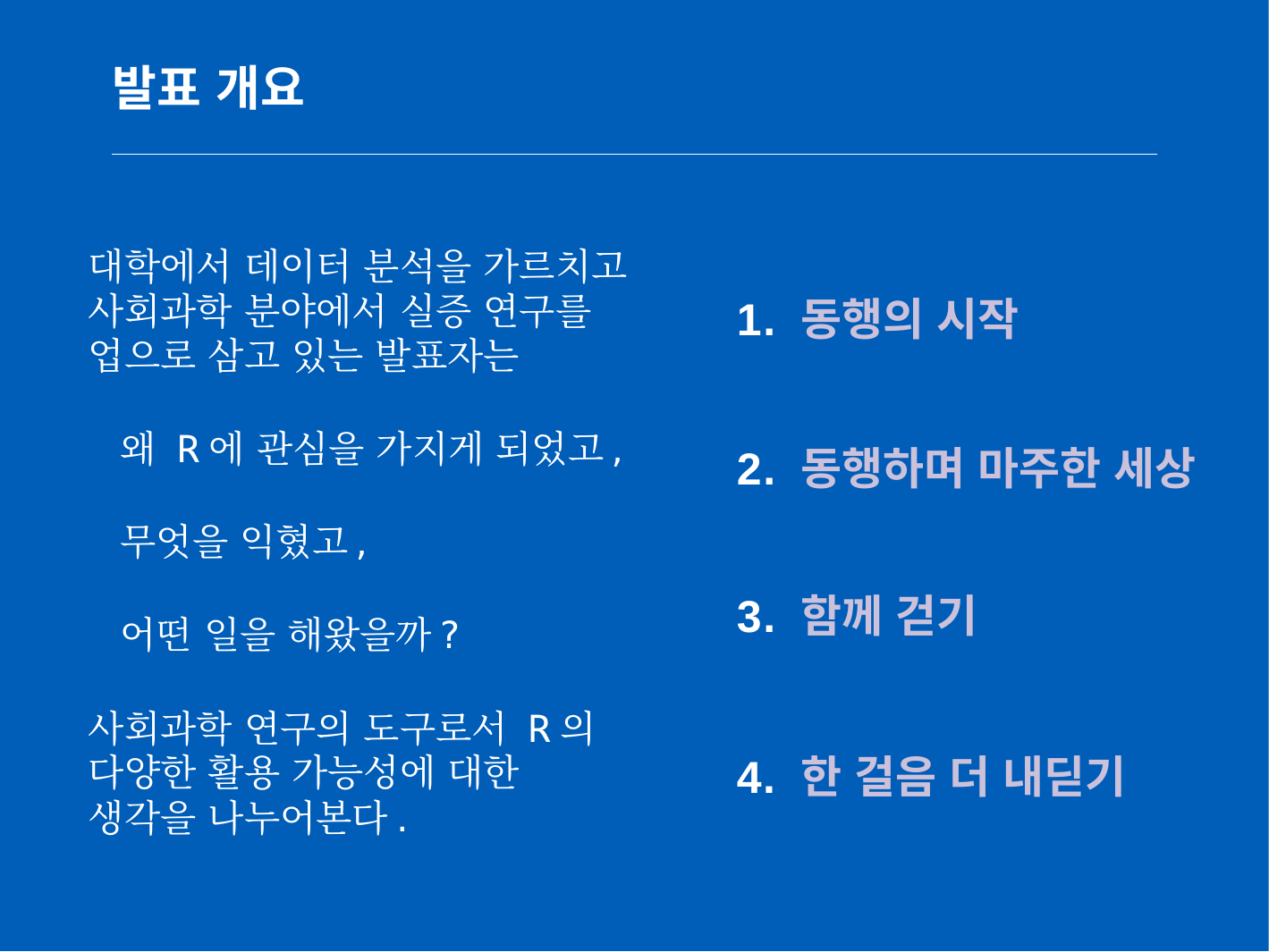

# 발표 개요
대학에서 데이터 분석을 가르치고 사회과학 분야에서 실증 연구를 업으로 삼고 있는 발표자는

  왜 R에 관심을 가지게 되었고,

  무엇을 익혔고,

  어떤 일을 해왔을까?

사회과학 연구의 도구로서 R의 다양한 활용 가능성에 대한 생각을 나누어본다.
 동행의 시작

 동행하며 마주한 세상

 함께 걷기

 한 걸음 더 내딛기